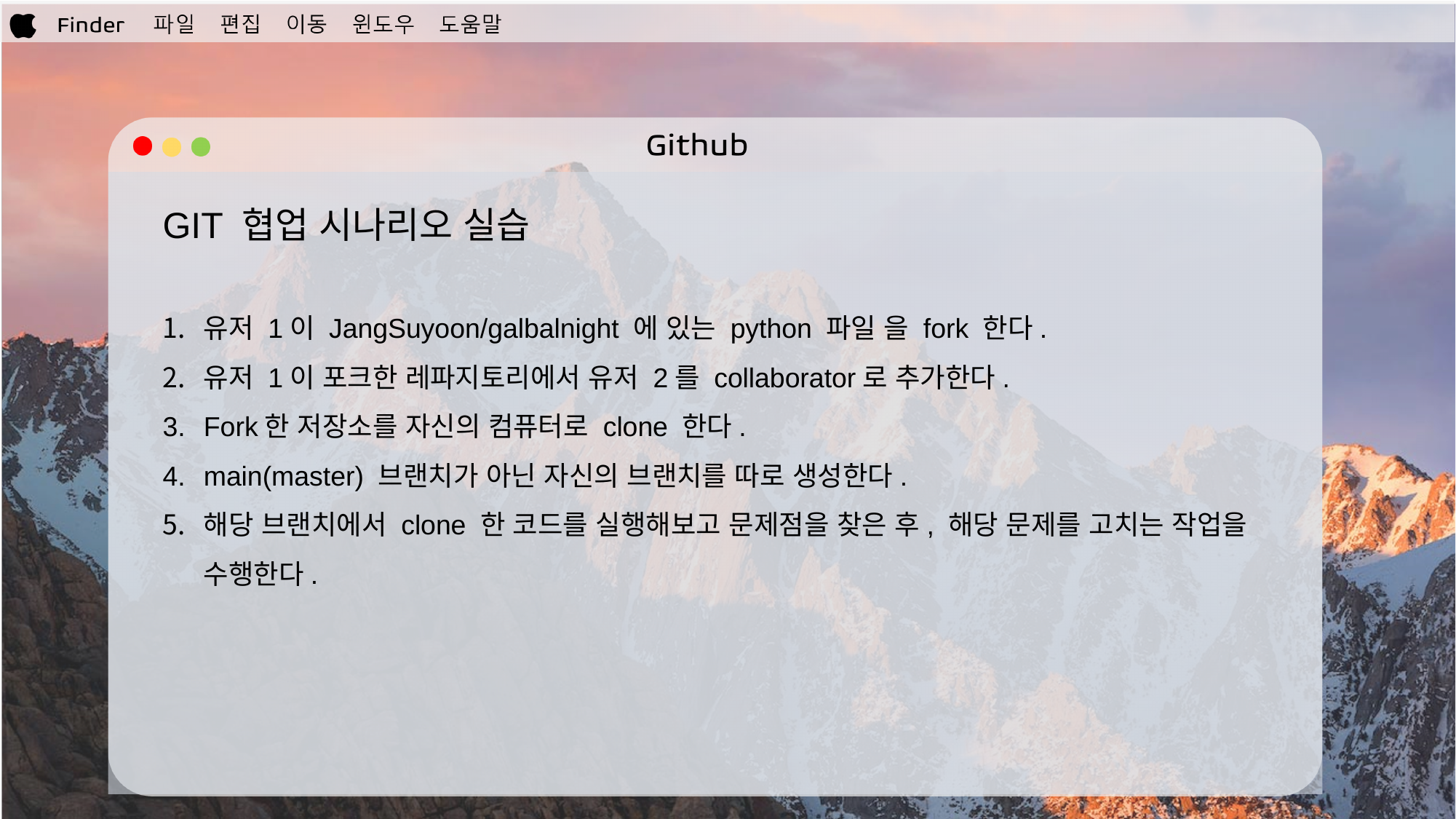

GIT 협업 시나리오 실습

유저 1이 JangSuyoon/galbalnight 에 있는 python 파일 을 fork 한다.
유저 1이 포크한 레파지토리에서 유저 2를 collaborator로 추가한다.
Fork한 저장소를 자신의 컴퓨터로 clone 한다.
main(master) 브랜치가 아닌 자신의 브랜치를 따로 생성한다.
해당 브랜치에서 clone 한 코드를 실행해보고 문제점을 찾은 후, 해당 문제를 고치는 작업을 수행한다.